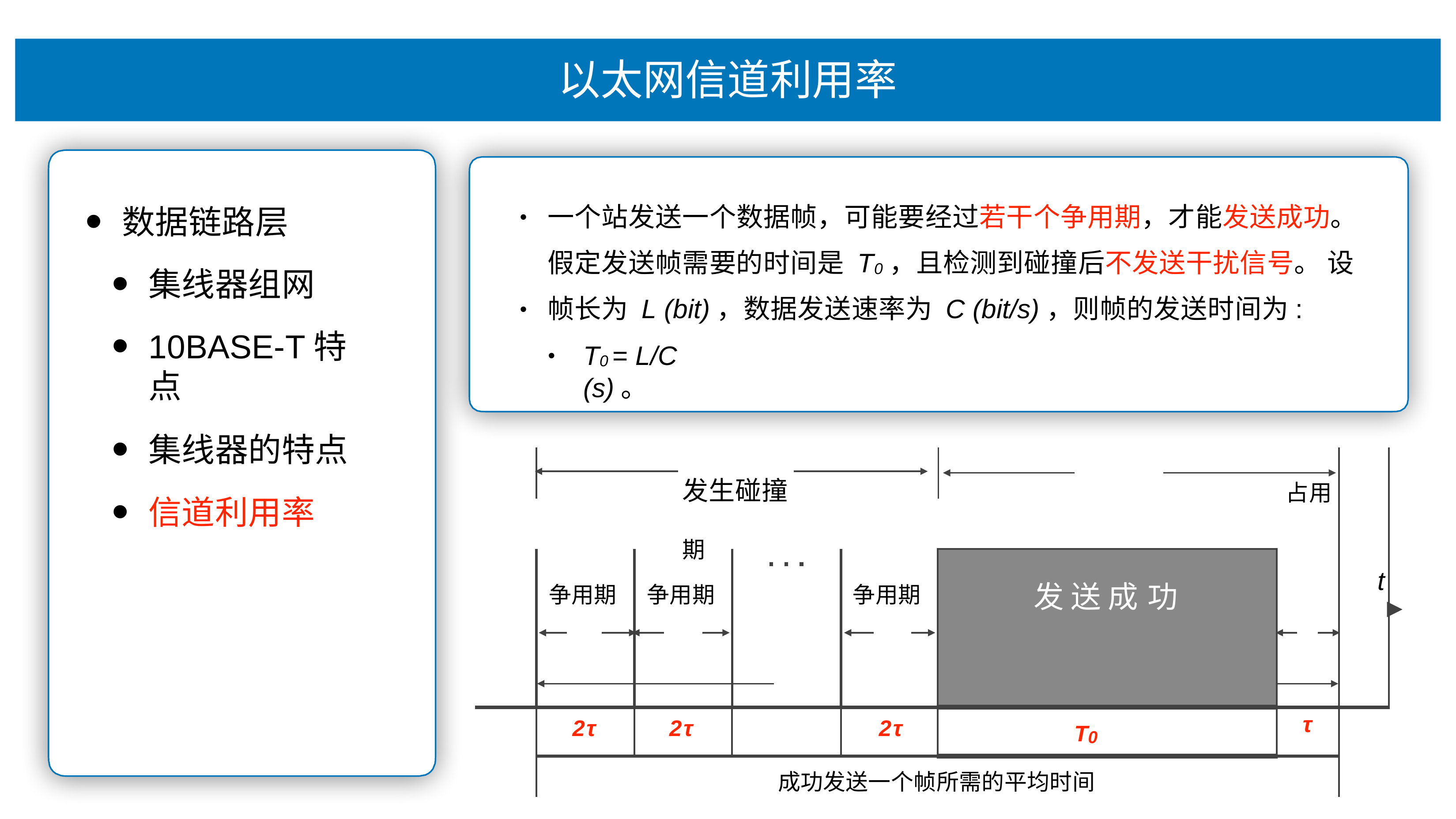

# 以太⽹信道利⽤率

⼀个站发送⼀个数据帧，可能要经过若⼲个争⽤期，才能发送成功。 假定发送帧需要的时间是 T0，且检测到碰撞后不发送⼲扰信号。 设帧⻓为 L (bit)，数据发送速率为 C (bit/s)，则帧的发送时间为:
数据链路层
集线器组⽹
10BASE-T特点
集线器的特点
信道利⽤率
•
•
T0 = L/C (s)。
•

| 发⽣碰撞 占⽤期 |  |  |  |  |  |  | t |
| --- | --- | --- | --- | --- | --- | --- | --- |
|  | 争⽤期 | 争⽤期 |  | 争⽤期 | 发 送 成 功 |  |  |
|  | 2τ | 2τ |  | 2τ | T0 | τ |  |
|  | 成功发送⼀个帧所需的平均时间 |  |  |  |  |  |  |